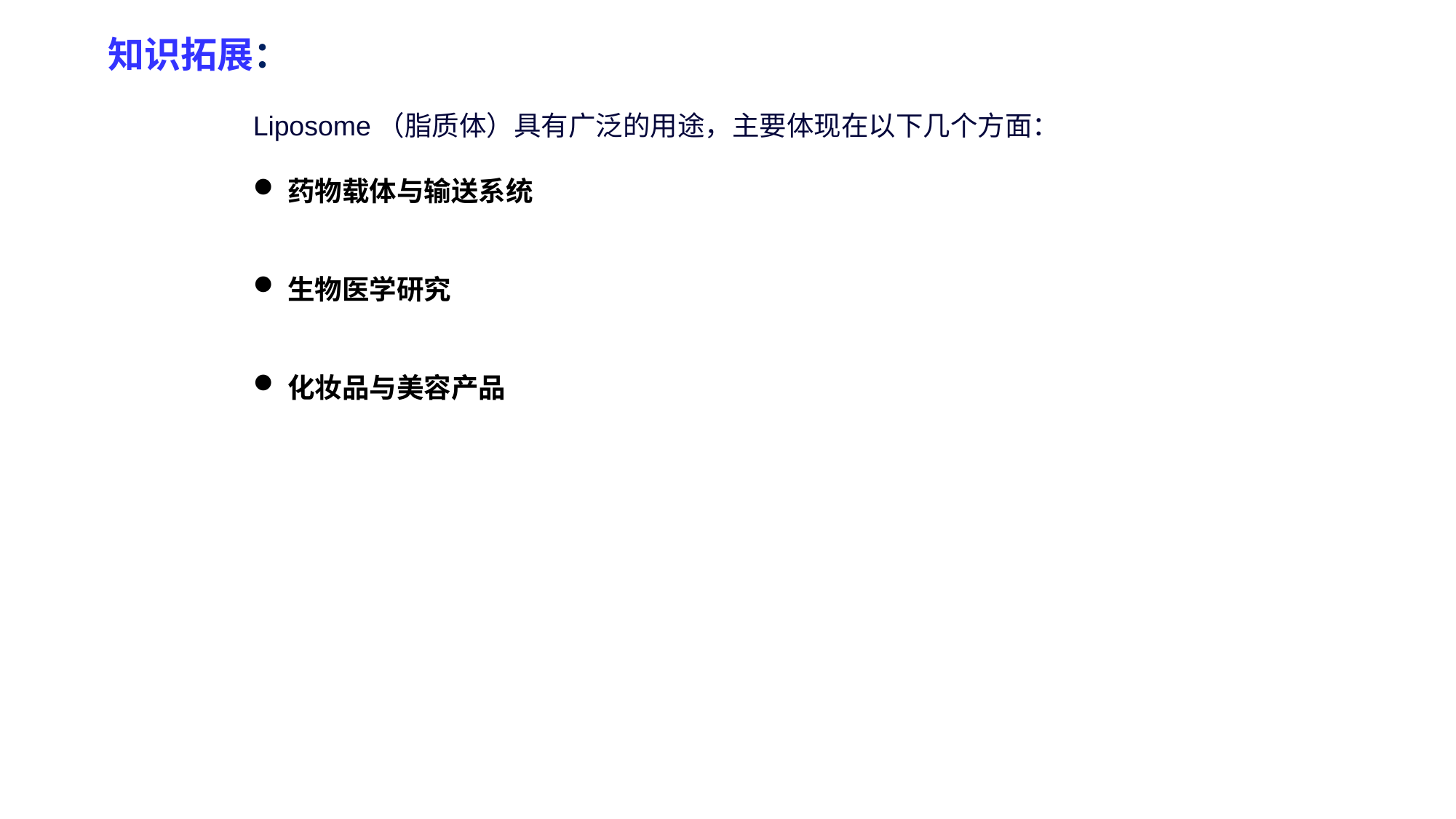

知识拓展：
Liposome（脂质体）具有广泛的用途，主要体现在以下几个方面：

药物载体与输送系统

生物医学研究

化妆品与美容产品